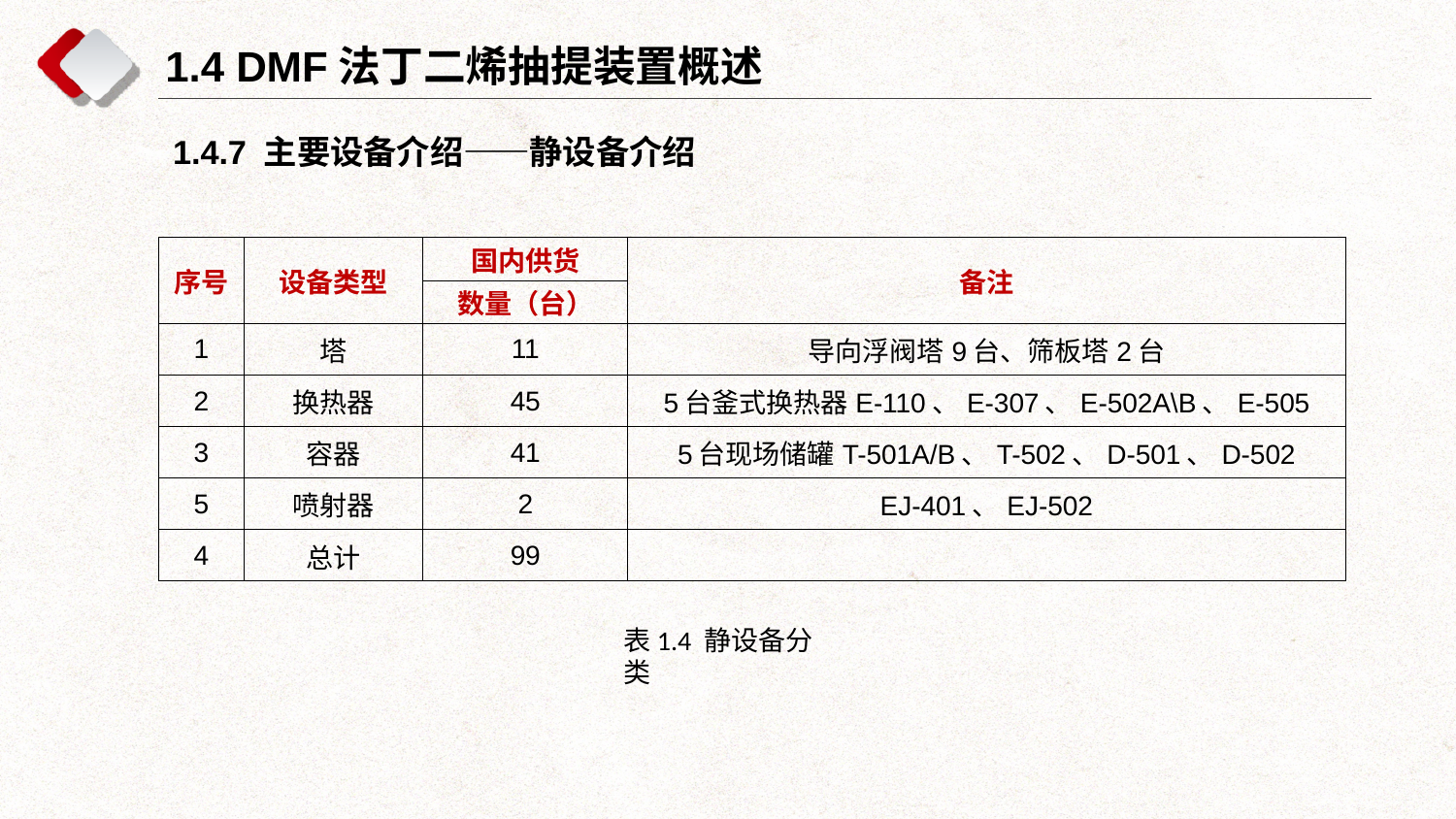

1.4 DMF法丁二烯抽提装置概述
1.4.7 主要设备介绍——静设备介绍
| 序号 | 设备类型 | 国内供货 | 备注 |
| --- | --- | --- | --- |
|  |  | 数量（台） |  |
| 1 | 塔 | 11 | 导向浮阀塔9台、筛板塔2台 |
| 2 | 换热器 | 45 | 5台釜式换热器E-110、E-307、E-502A\B、E-505 |
| 3 | 容器 | 41 | 5台现场储罐T-501A/B、T-502、D-501、D-502 |
| 5 | 喷射器 | 2 | EJ-401、EJ-502 |
| 4 | 总计 | 99 |  |
表1.4 静设备分类